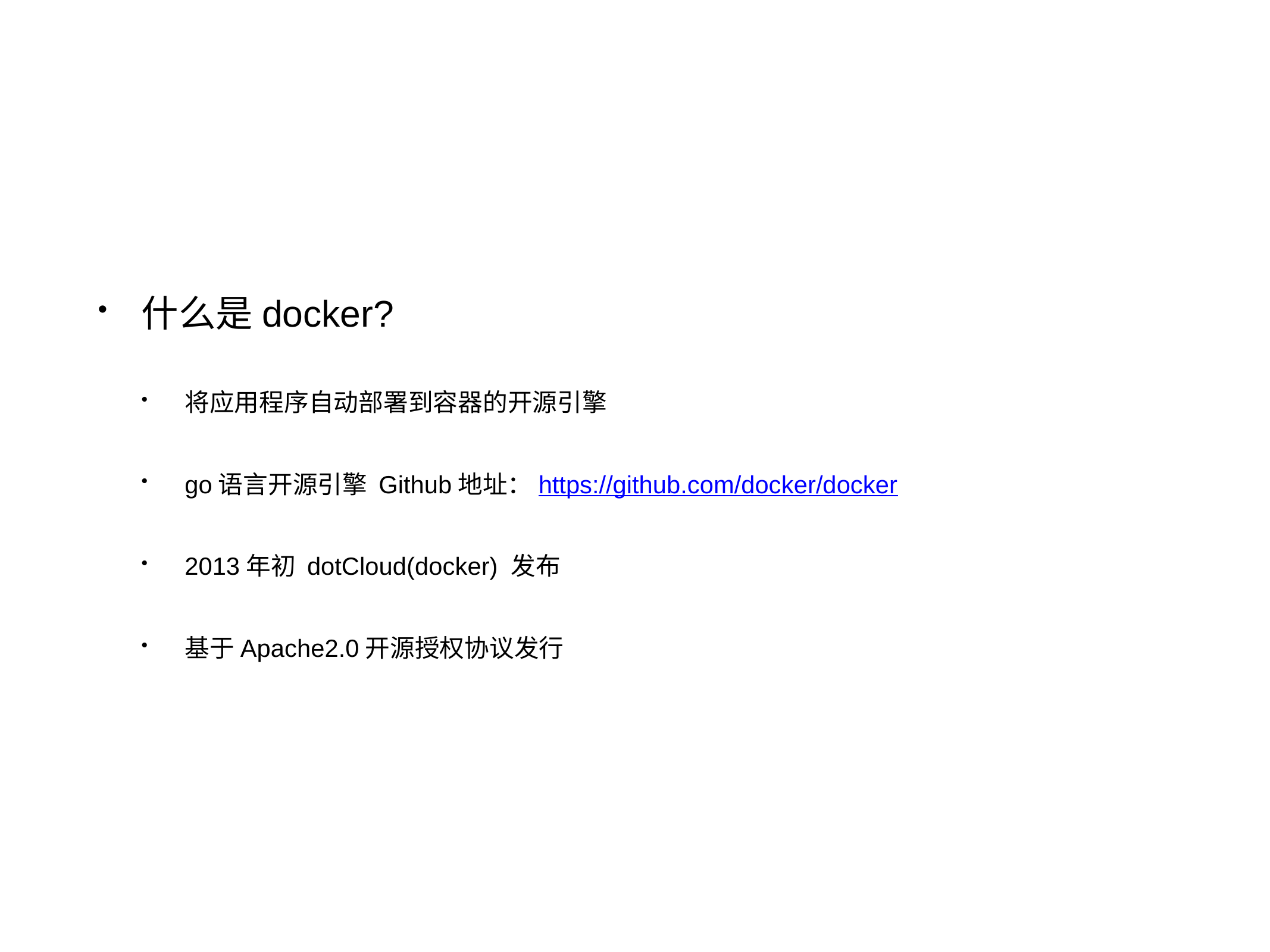

什么是docker?
将应用程序自动部署到容器的开源引擎
go语言开源引擎 Github地址：https://github.com/docker/docker
2013年初 dotCloud(docker) 发布
基于Apache2.0开源授权协议发行